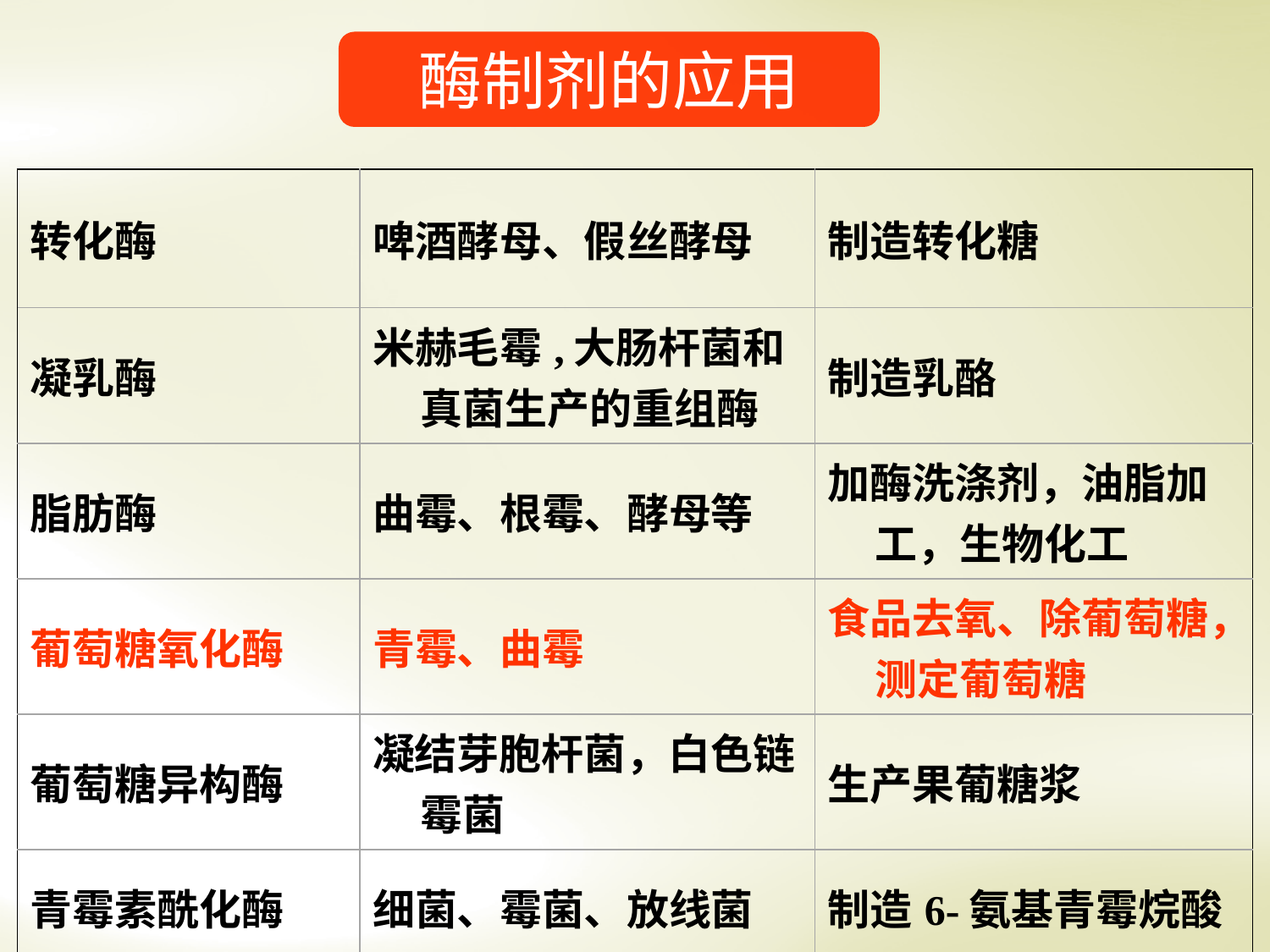

酶制剂的应用
| 转化酶 | 啤酒酵母、假丝酵母 | 制造转化糖 |
| --- | --- | --- |
| 凝乳酶 | 米赫毛霉,大肠杆菌和真菌生产的重组酶 | 制造乳酪 |
| 脂肪酶 | 曲霉、根霉、酵母等 | 加酶洗涤剂，油脂加工，生物化工 |
| 葡萄糖氧化酶 | 青霉、曲霉 | 食品去氧、除葡萄糖，测定葡萄糖 |
| 葡萄糖异构酶 | 凝结芽胞杆菌，白色链霉菌 | 生产果葡糖浆 |
| 青霉素酰化酶 | 细菌、霉菌、放线菌 | 制造6-氨基青霉烷酸 |